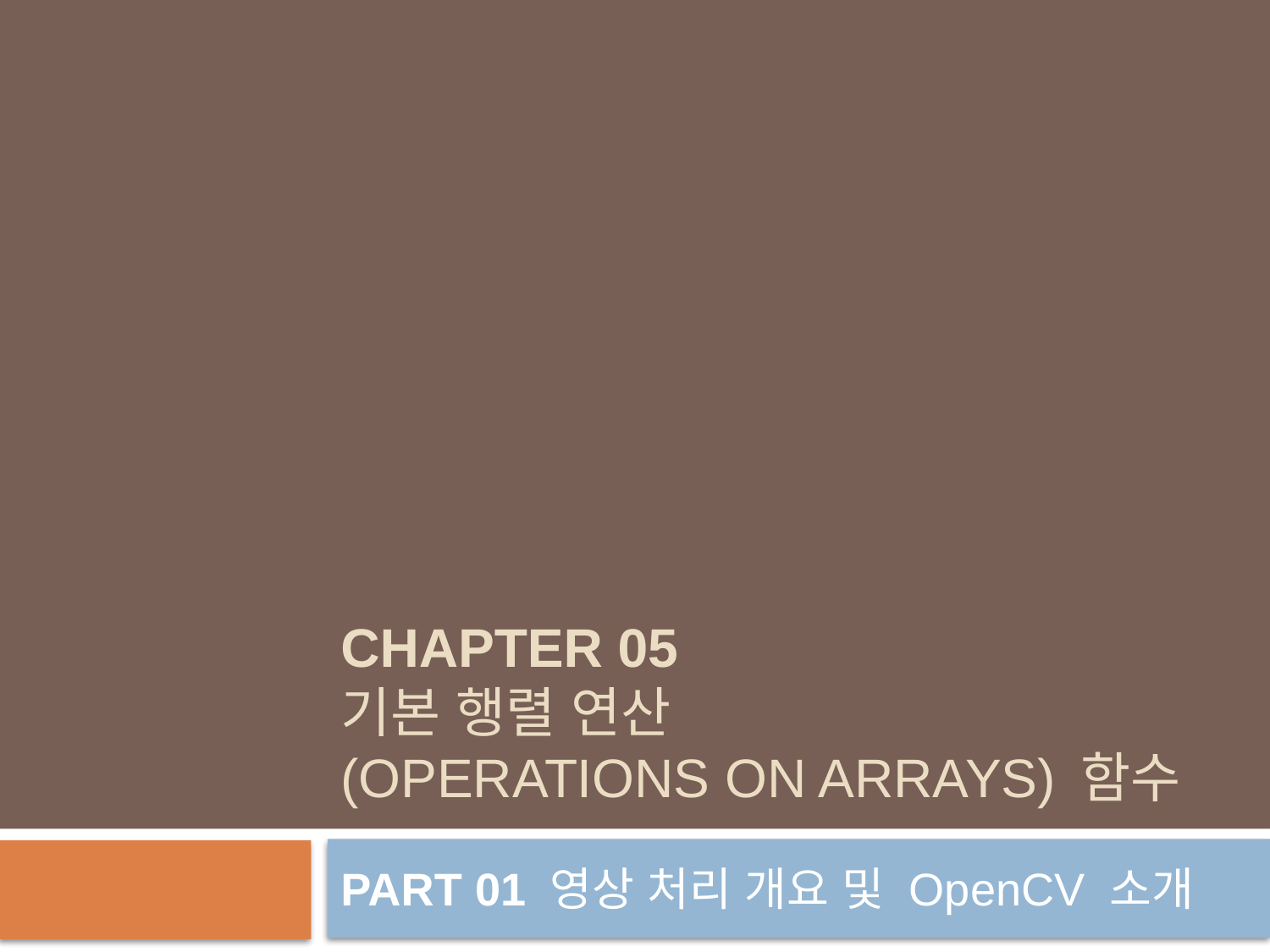

# CHAPTER 05 기본 행렬 연산 (Operations on Arrays) 함수
PART 01 영상 처리 개요 및 OpenCV 소개